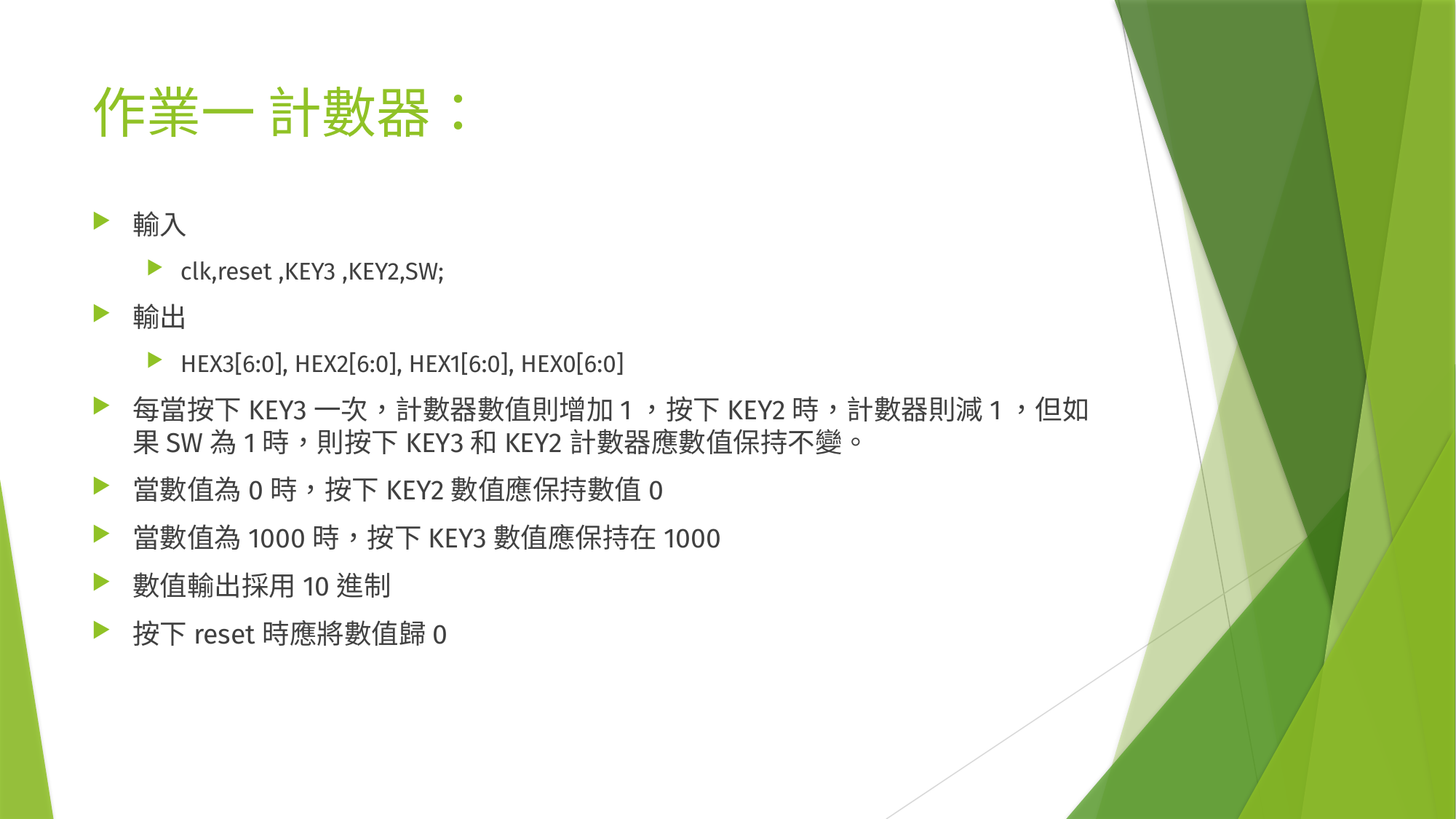

# 作業一 計數器：
輸入
clk,reset ,KEY3 ,KEY2,SW;
輸出
HEX3[6:0], HEX2[6:0], HEX1[6:0], HEX0[6:0]
每當按下KEY3一次，計數器數值則增加1，按下KEY2時，計數器則減1，但如果SW為1時，則按下KEY3和KEY2計數器應數值保持不變。
當數值為0時，按下KEY2數值應保持數值0
當數值為1000時，按下KEY3數值應保持在1000
數值輸出採用10進制
按下reset時應將數值歸0